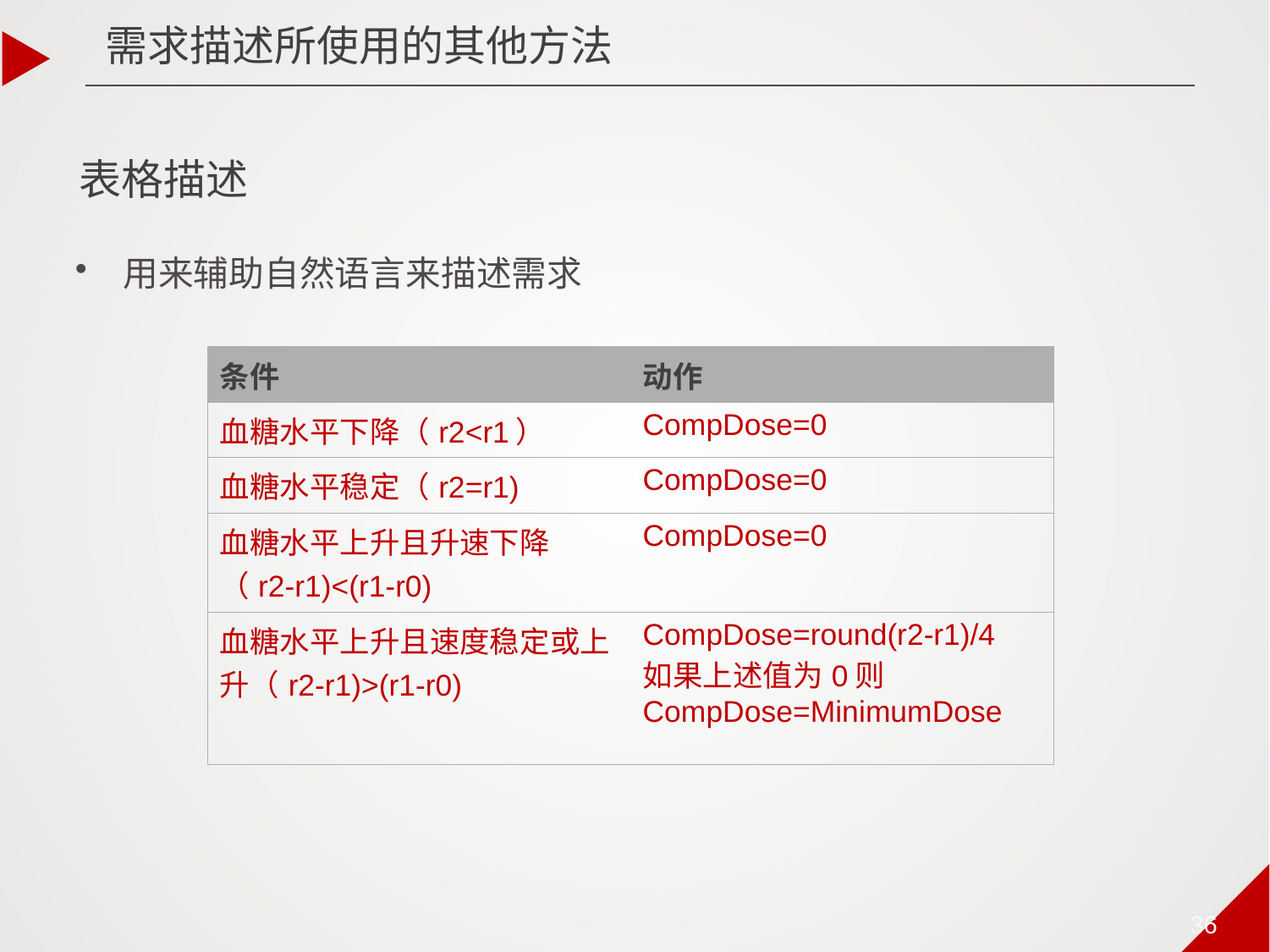

需求描述所使用的其他方法

表格描述
用来辅助自然语言来描述需求
| 条件 | 动作 |
| --- | --- |
| 血糖水平下降（r2<r1） | CompDose=0 |
| 血糖水平稳定（r2=r1) | CompDose=0 |
| 血糖水平上升且升速下降（r2-r1)<(r1-r0) | CompDose=0 |
| 血糖水平上升且速度稳定或上升（r2-r1)>(r1-r0) | CompDose=round(r2-r1)/4 如果上述值为0则 CompDose=MinimumDose |